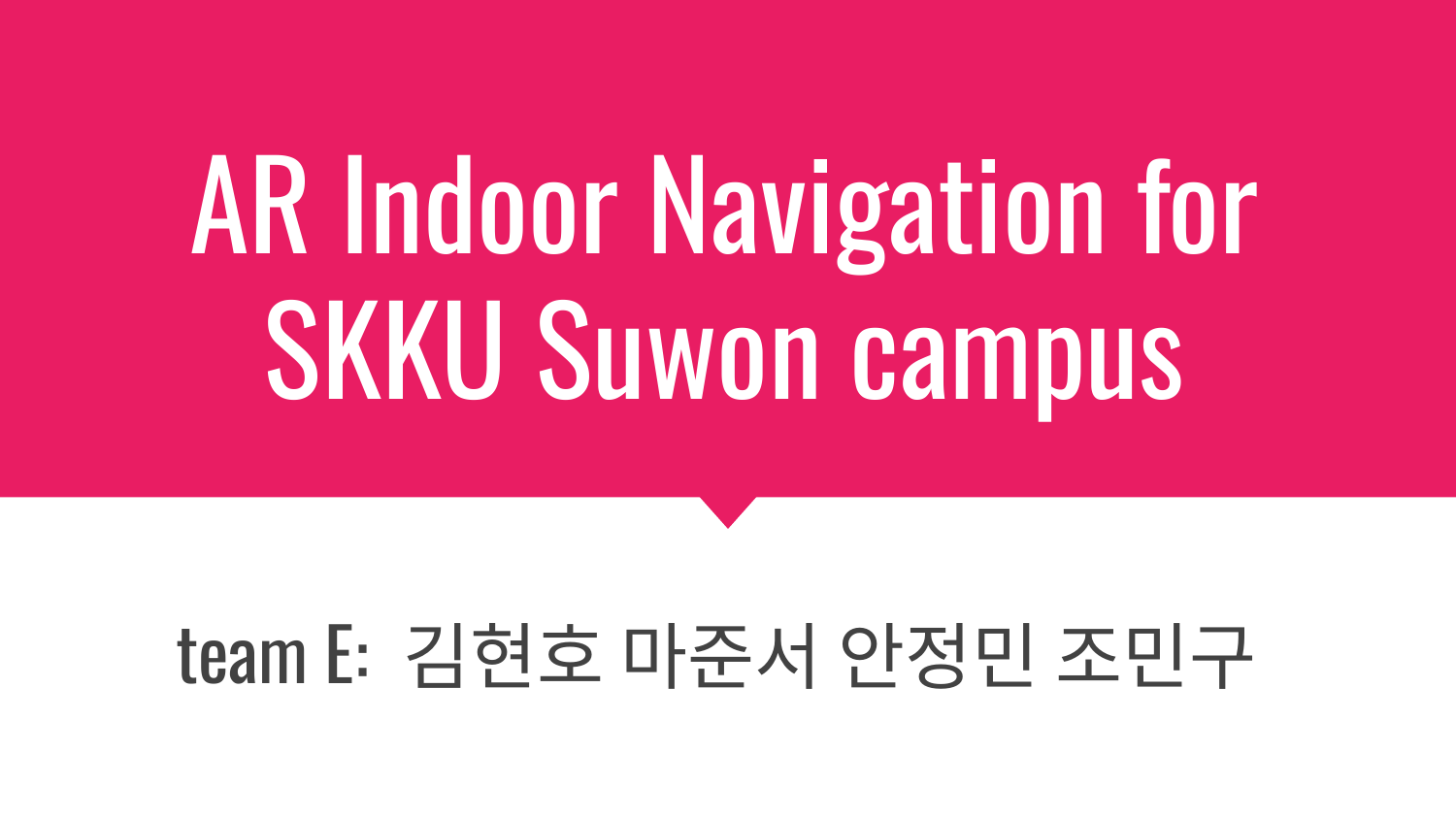

# AR Indoor Navigation for
SKKU Suwon campus
team E: 김현호 마준서 안정민 조민구